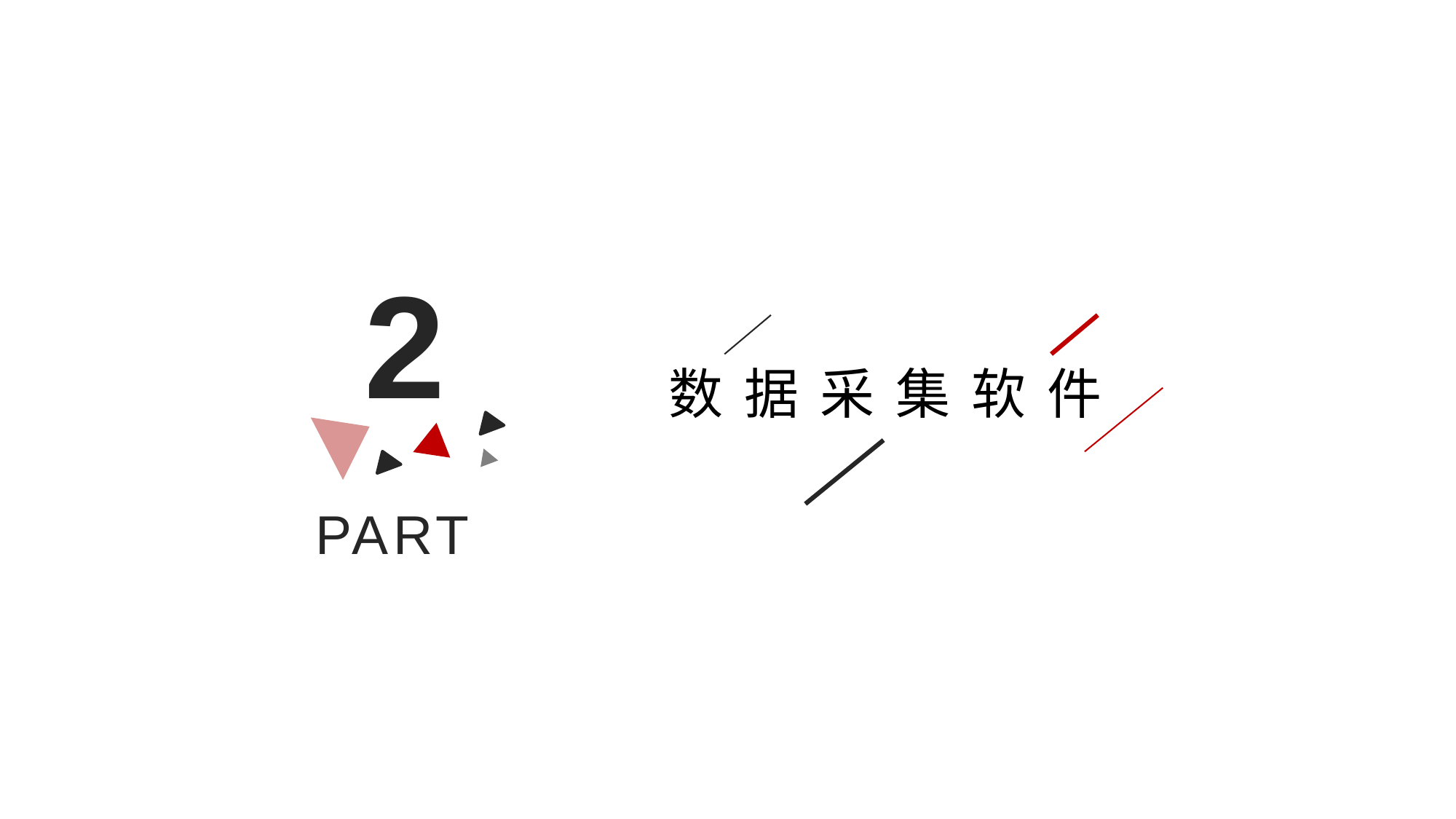

2
 数 据 采 集 软 件

PART